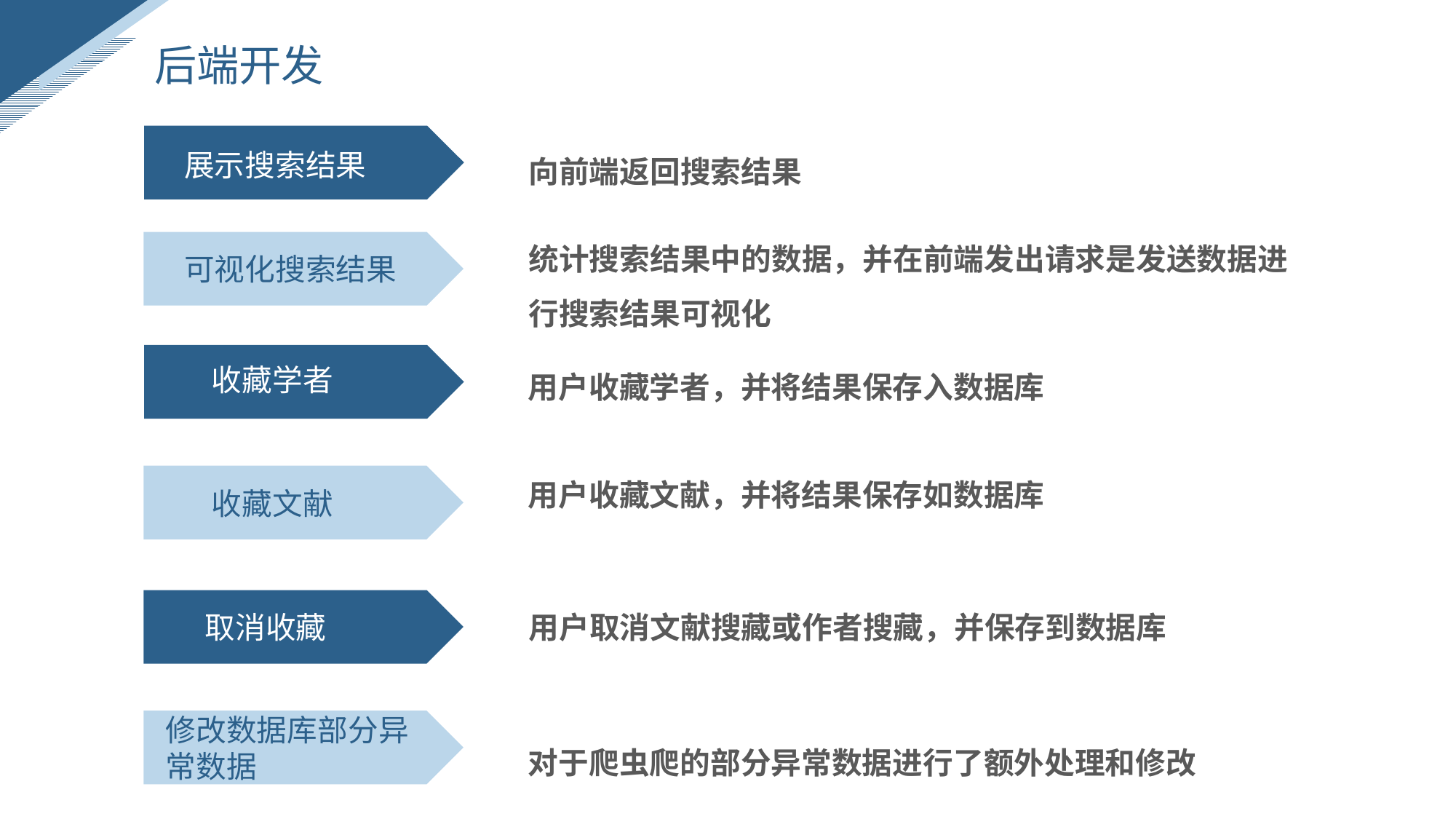

后端开发

向前端返回搜索结果
展示搜索结果
统计搜索结果中的数据，并在前端发出请求是发送数据进行搜索结果可视化

可视化搜索结果

用户收藏学者，并将结果保存入数据库
收藏学者
用户收藏文献，并将结果保存如数据库

收藏文献
用户取消文献搜藏或作者搜藏，并保存到数据库

  取消收藏
修改数据库部分异常数据

对于爬虫爬的部分异常数据进行了额外处理和修改